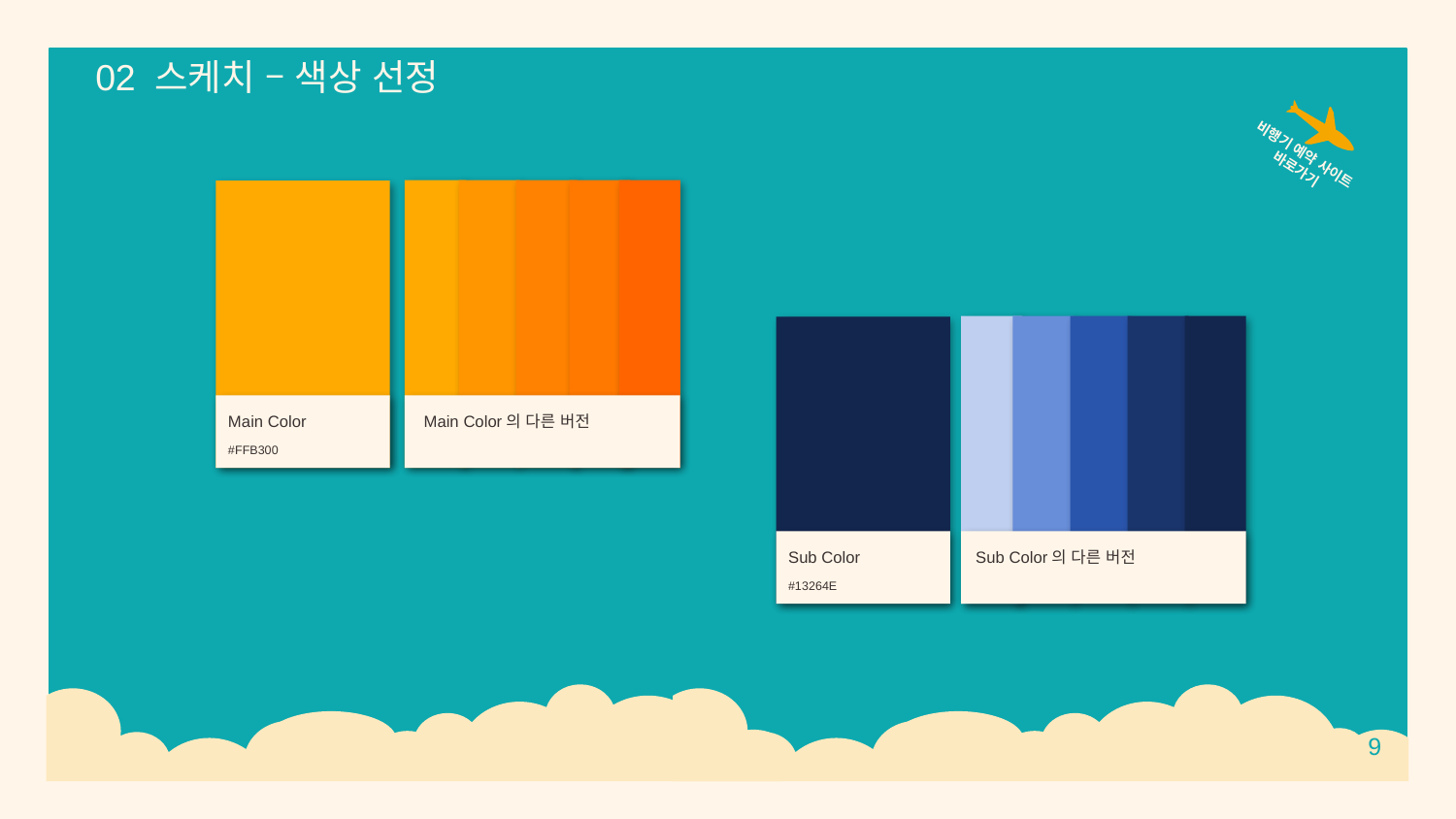

02 스케치 – 색상 선정

비행기 예약 사이트
바로가기

Main Color
 Main Color의 다른 버전

#FFB300
Sub Color
Sub Color의 다른 버전

#13264E

9